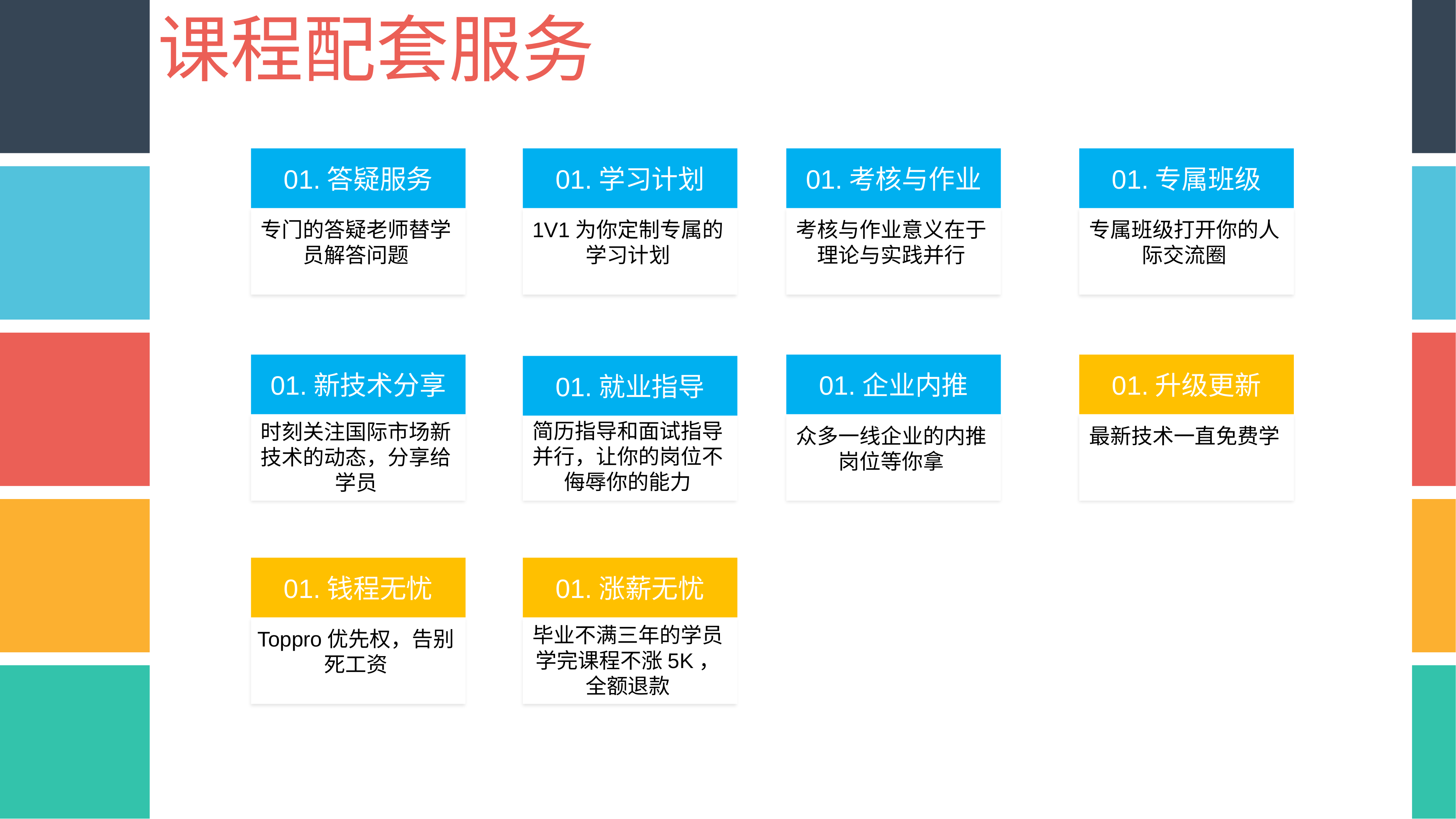

课程配套服务
01.答疑服务
01.学习计划
01.考核与作业
01.专属班级

专门的答疑老师替学员解答问题
1V1为你定制专属的学习计划
考核与作业意义在于理论与实践并行
专属班级打开你的人际交流圈

01.新技术分享
01.企业内推
01.升级更新
01.就业指导

简历指导和面试指导并行，让你的岗位不侮辱你的能力
时刻关注国际市场新技术的动态，分享给学员
众多一线企业的内推岗位等你拿
最新技术一直免费学

01.钱程无忧
01.涨薪无忧

毕业不满三年的学员学完课程不涨5K，全额退款
Toppro优先权，告别死工资